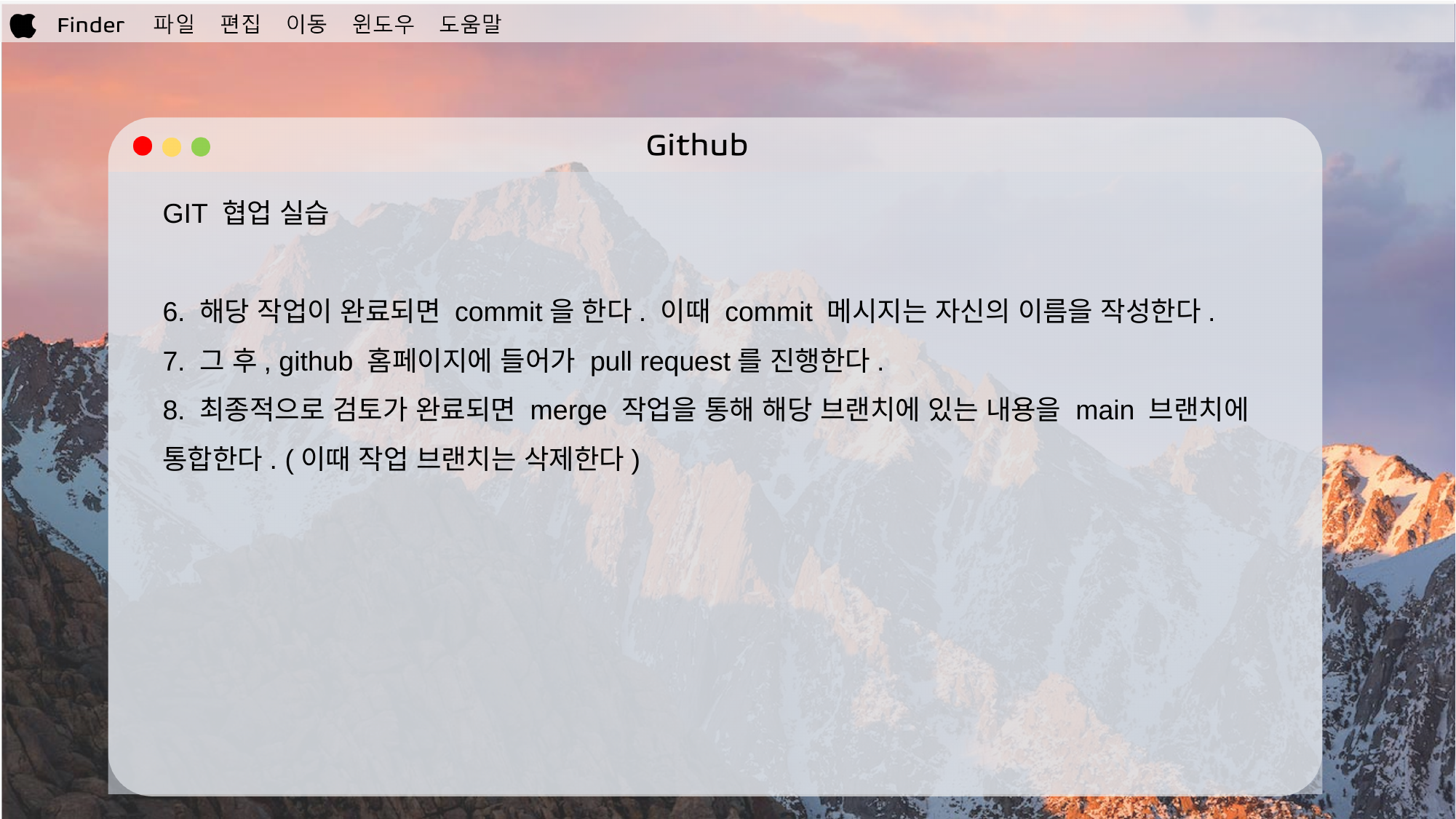

GIT 협업 실습

6. 해당 작업이 완료되면 commit을 한다. 이때 commit 메시지는 자신의 이름을 작성한다.
7. 그 후, github 홈페이지에 들어가 pull request를 진행한다.
8. 최종적으로 검토가 완료되면 merge 작업을 통해 해당 브랜치에 있는 내용을 main 브랜치에 통합한다. (이때 작업 브랜치는 삭제한다)